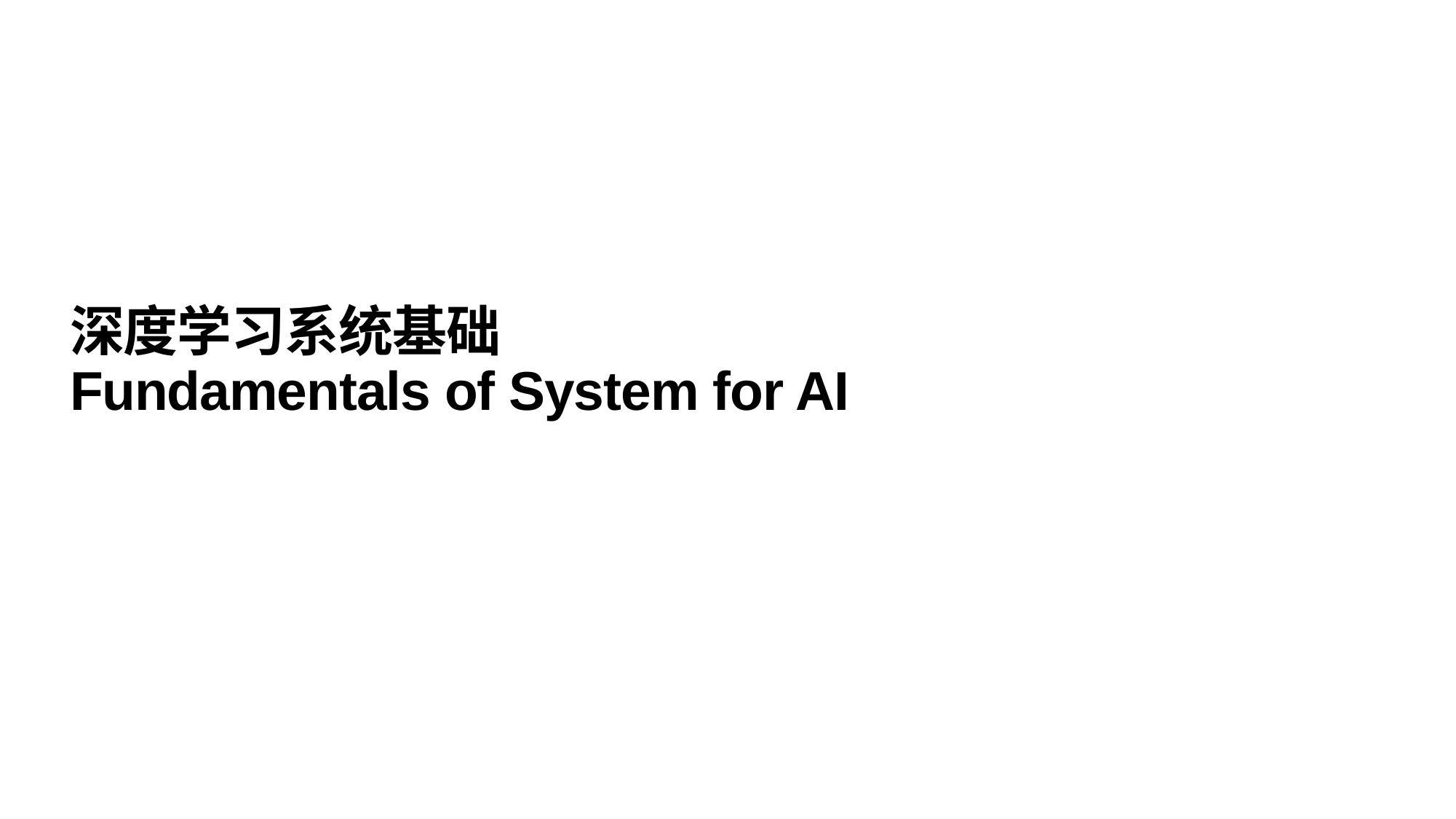

# 深度学习系统基础 Fundamentals of System for AI